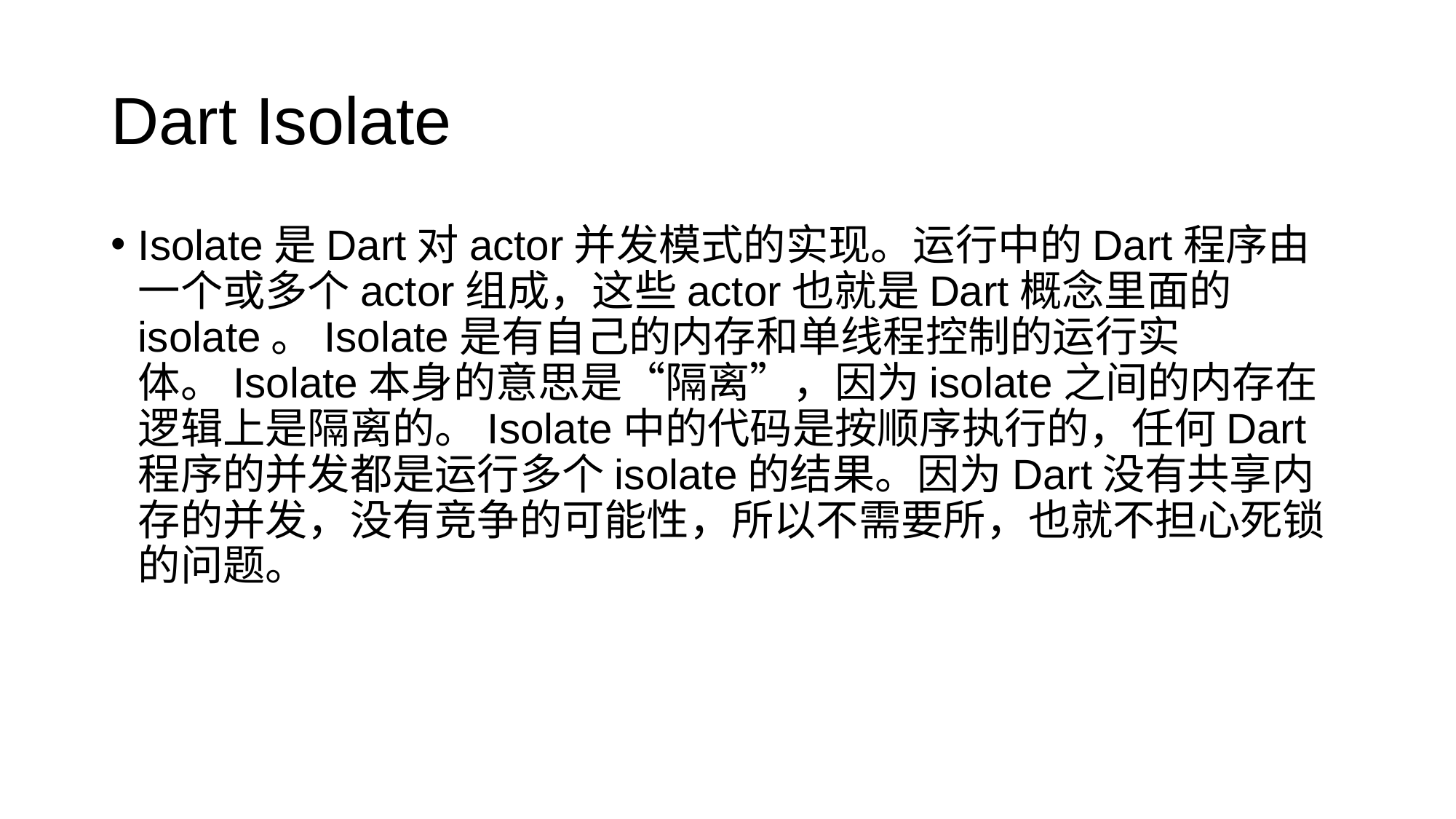

# Dart Isolate
Isolate是Dart对actor并发模式的实现。运行中的Dart程序由一个或多个actor组成，这些actor也就是Dart概念里面的isolate。Isolate是有自己的内存和单线程控制的运行实体。Isolate本身的意思是“隔离”，因为isolate之间的内存在逻辑上是隔离的。Isolate中的代码是按顺序执行的，任何Dart程序的并发都是运行多个isolate的结果。因为Dart没有共享内存的并发，没有竞争的可能性，所以不需要所，也就不担心死锁的问题。